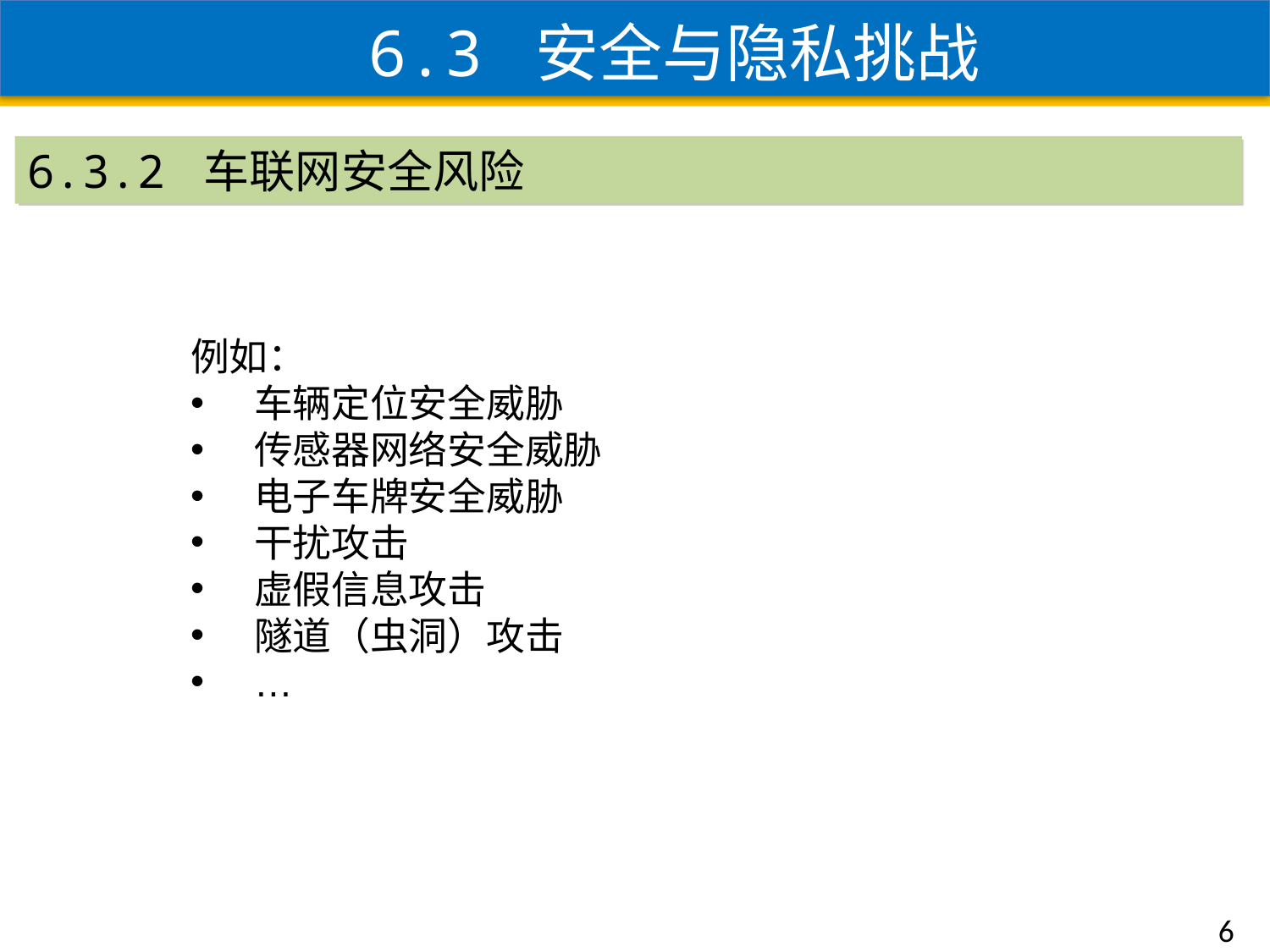

6.3 安全与隐私挑战
6.3.2 车联网安全风险
例如：
车辆定位安全威胁
传感器网络安全威胁
电子车牌安全威胁
干扰攻击
虚假信息攻击
隧道（虫洞）攻击
…

6